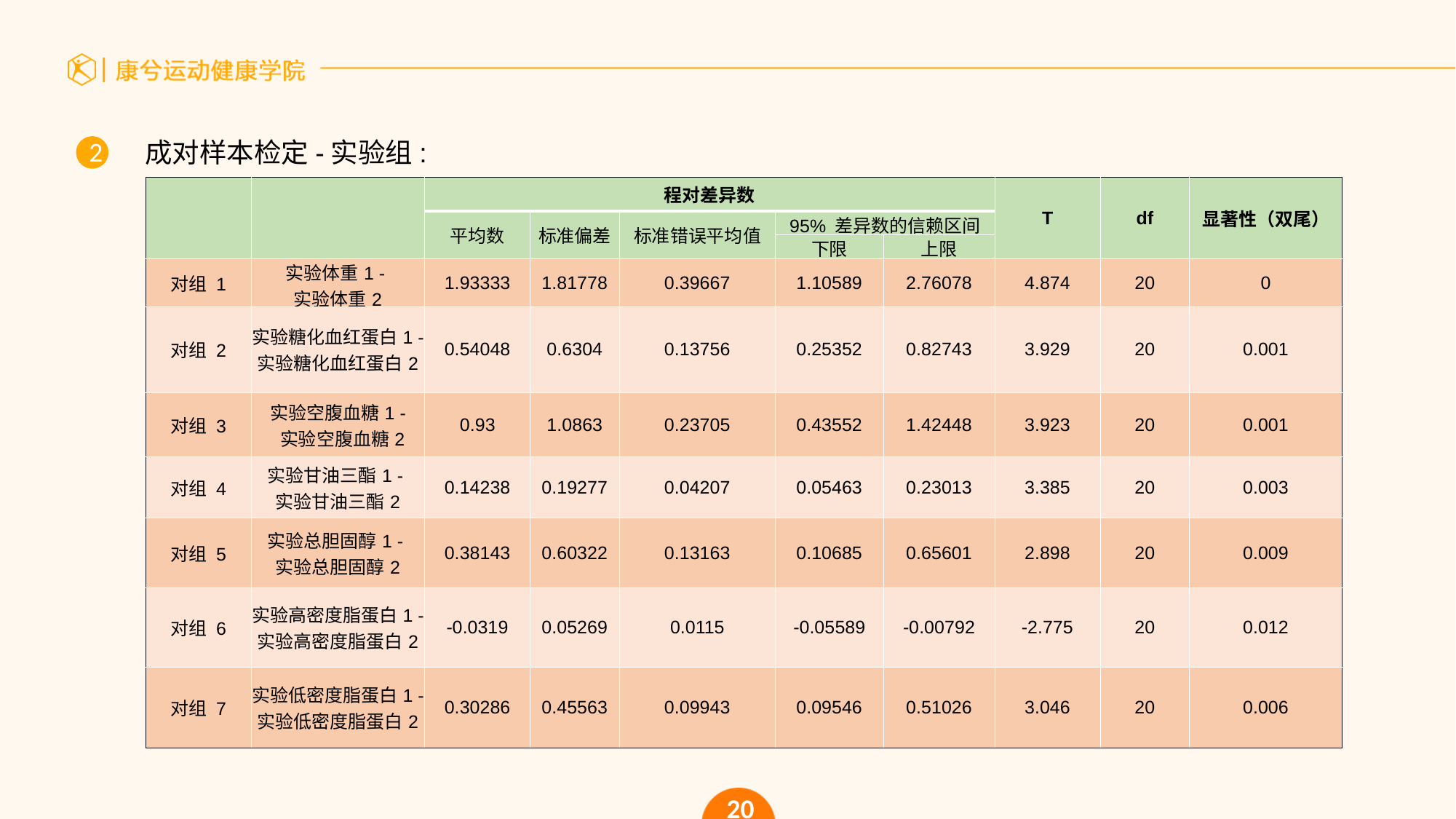

2

成对样本检定-实验组:
|  |  | 程对差异数 |  |  |  |  | T | df | 显著性（双尾） |
| --- | --- | --- | --- | --- | --- | --- | --- | --- | --- |
|  |  | 平均数 | 标准偏差 | 标准错误平均值 | 95% 差异数的信赖区间 |  |  |  |  |
|  |  |  |  |  | 下限 | 上限 |  |  |  |
| 对组 1 | 实验体重1 - 实验体重2 | 1.93333 | 1.81778 | 0.39667 | 1.10589 | 2.76078 | 4.874 | 20 | 0 |
| 对组 2 | 实验糖化血红蛋白1 - 实验糖化血红蛋白2 | 0.54048 | 0.6304 | 0.13756 | 0.25352 | 0.82743 | 3.929 | 20 | 0.001 |
| 对组 3 | 实验空腹血糖1 - 实验空腹血糖2 | 0.93 | 1.0863 | 0.23705 | 0.43552 | 1.42448 | 3.923 | 20 | 0.001 |
| 对组 4 | 实验甘油三酯1 - 实验甘油三酯2 | 0.14238 | 0.19277 | 0.04207 | 0.05463 | 0.23013 | 3.385 | 20 | 0.003 |
| 对组 5 | 实验总胆固醇1 - 实验总胆固醇2 | 0.38143 | 0.60322 | 0.13163 | 0.10685 | 0.65601 | 2.898 | 20 | 0.009 |
| 对组 6 | 实验高密度脂蛋白1 - 实验高密度脂蛋白2 | -0.0319 | 0.05269 | 0.0115 | -0.05589 | -0.00792 | -2.775 | 20 | 0.012 |
| 对组 7 | 实验低密度脂蛋白1 - 实验低密度脂蛋白2 | 0.30286 | 0.45563 | 0.09943 | 0.09546 | 0.51026 | 3.046 | 20 | 0.006 |
20